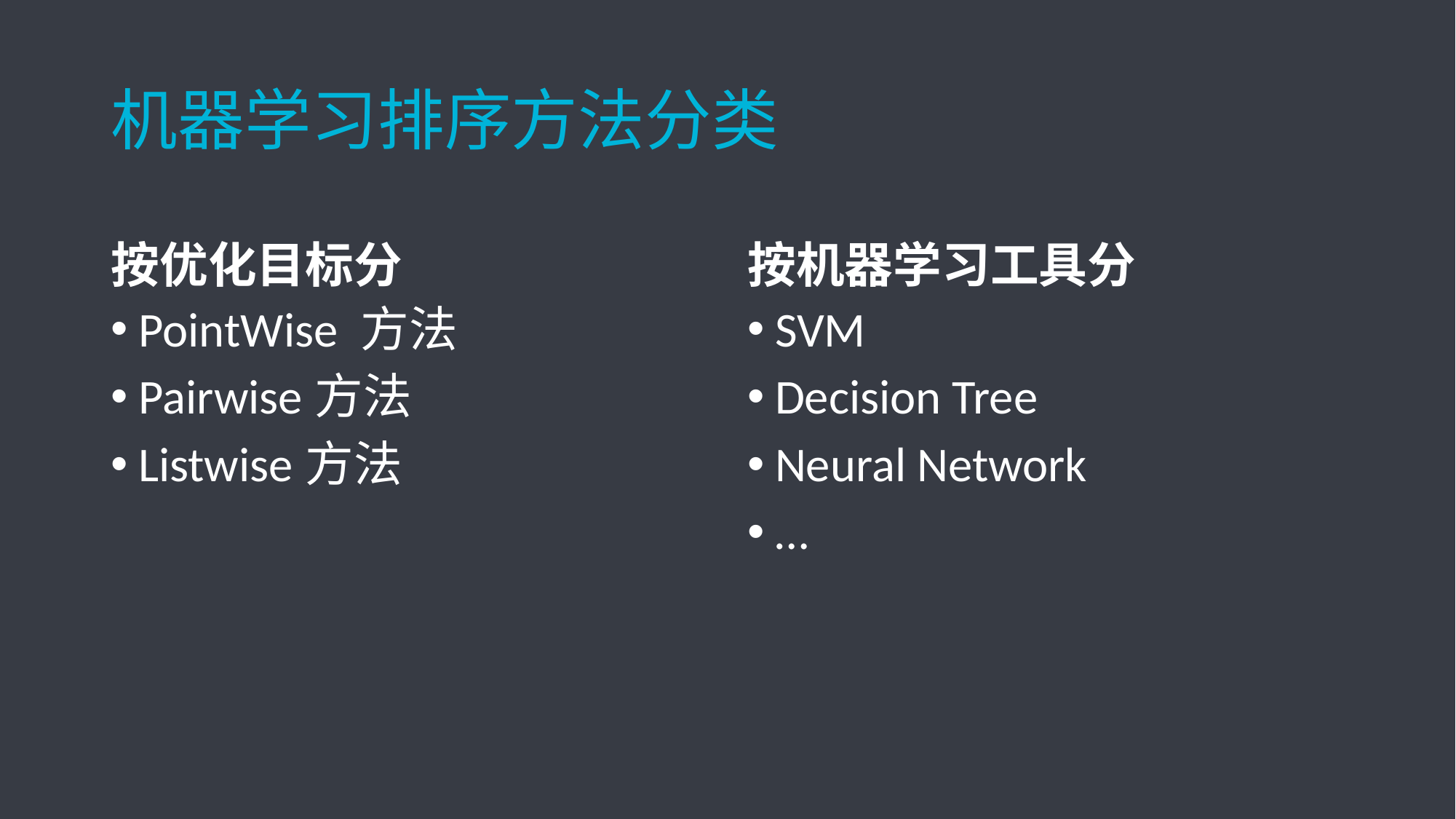

# 机器学习排序方法分类
按优化目标分
按机器学习工具分
PointWise 方法
Pairwise方法
Listwise方法
SVM
Decision Tree
Neural Network
…